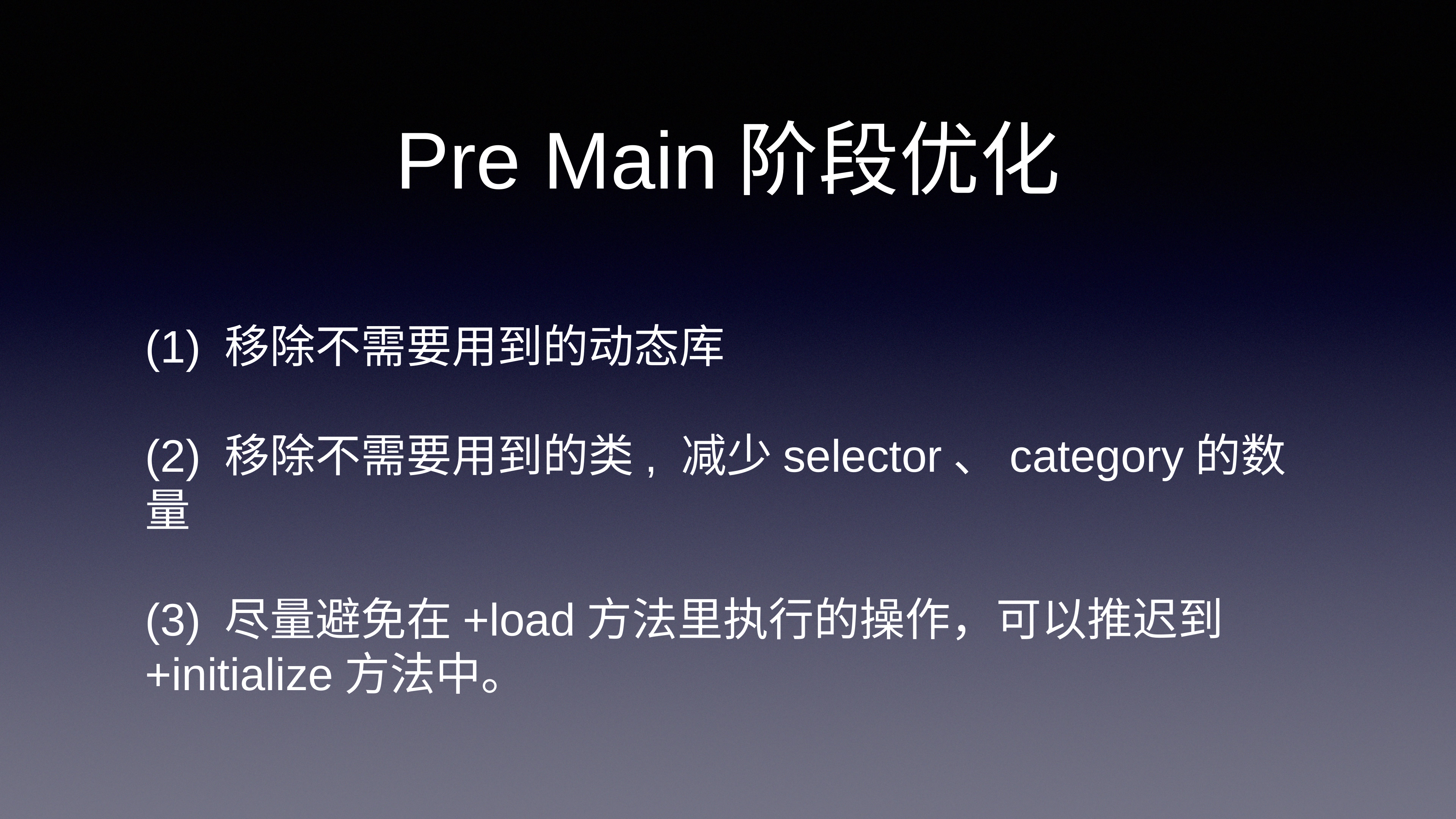

# Pre Main阶段优化
(1) 移除不需要用到的动态库

(2) 移除不需要用到的类, 减少selector、category的数量

(3) 尽量避免在+load方法里执行的操作，可以推迟到+initialize方法中。